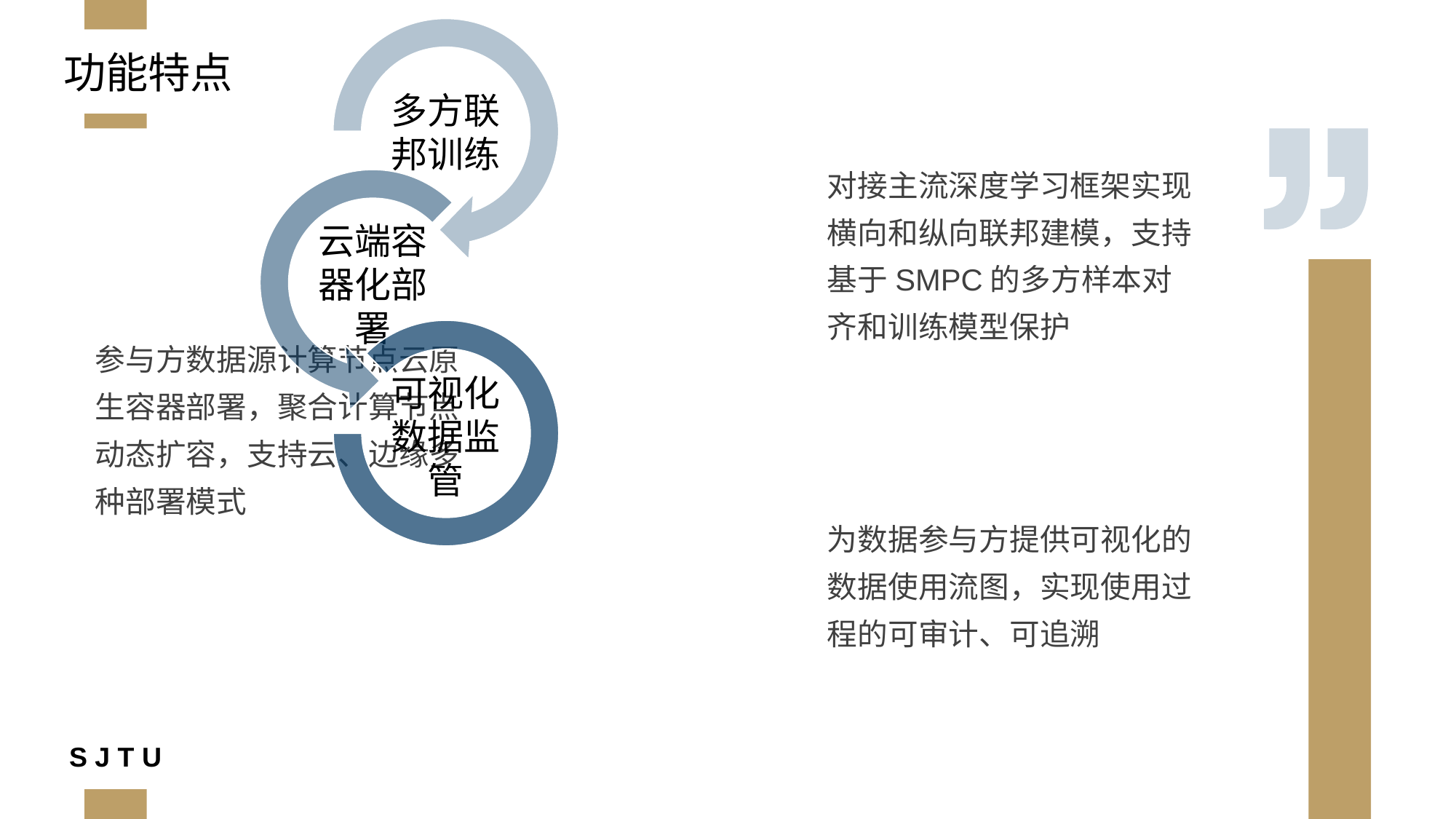

功能特点
多方联邦训练
云端容器化部署
可视化数据监管
对接主流深度学习框架实现横向和纵向联邦建模，支持基于SMPC的多方样本对齐和训练模型保护
参与方数据源计算节点云原生容器部署，聚合计算节点动态扩容，支持云、边缘多种部署模式
为数据参与方提供可视化的数据使用流图，实现使用过程的可审计、可追溯